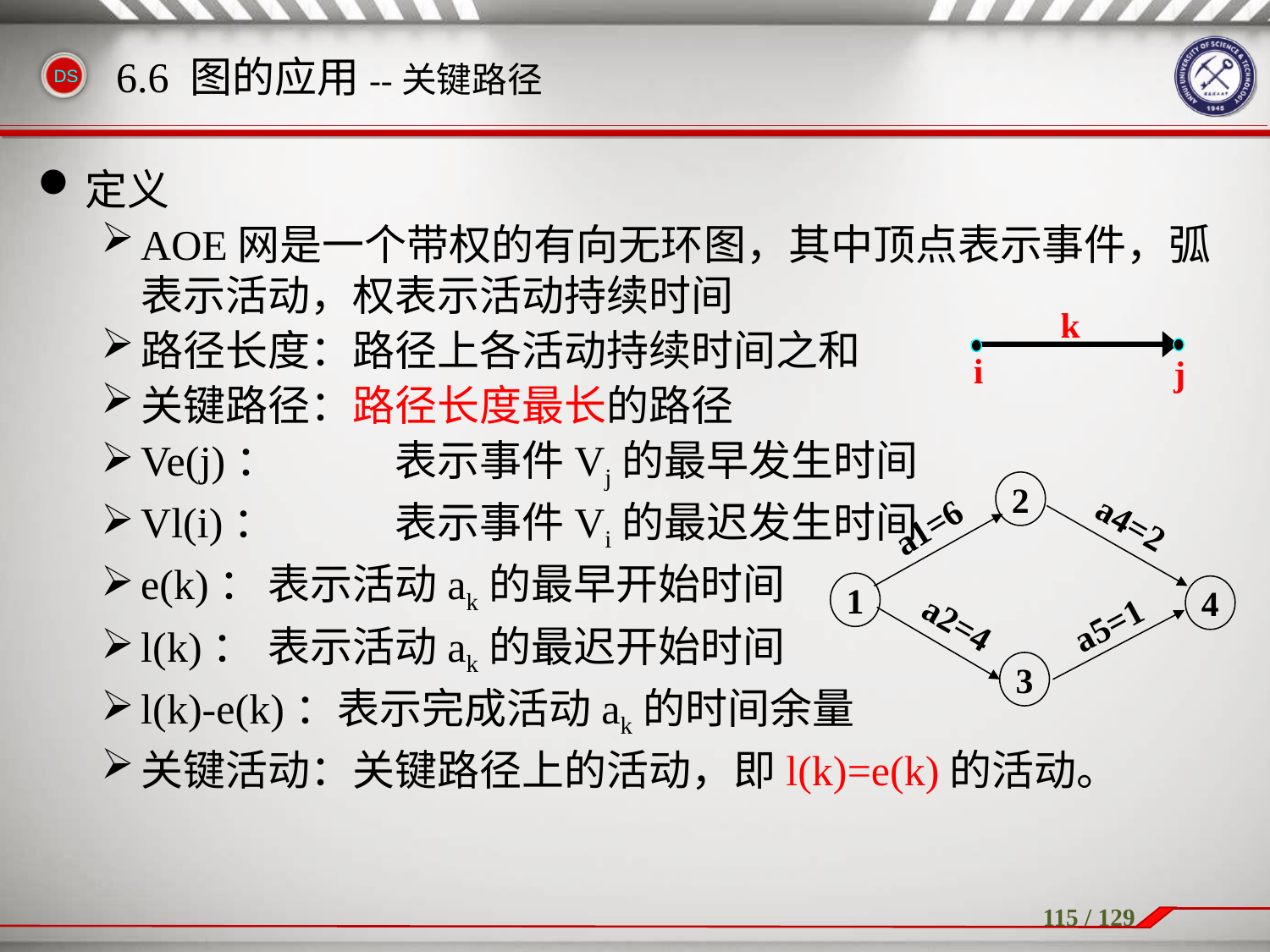

定义
AOE网是一个带权的有向无环图，其中顶点表示事件，弧表示活动，权表示活动持续时间
路径长度：路径上各活动持续时间之和
关键路径：路径长度最长的路径
Ve(j)：	表示事件Vj的最早发生时间
Vl(i)：	表示事件Vi的最迟发生时间
e(k)：	表示活动ak的最早开始时间
l(k)：	表示活动ak的最迟开始时间
l(k)-e(k)：表示完成活动ak的时间余量
关键活动：关键路径上的活动，即l(k)=e(k)的活动。

6.6 图的应用--关键路径
k

i
j
2
a4=2
a1=6

1
4
a2=4
a5=1

3